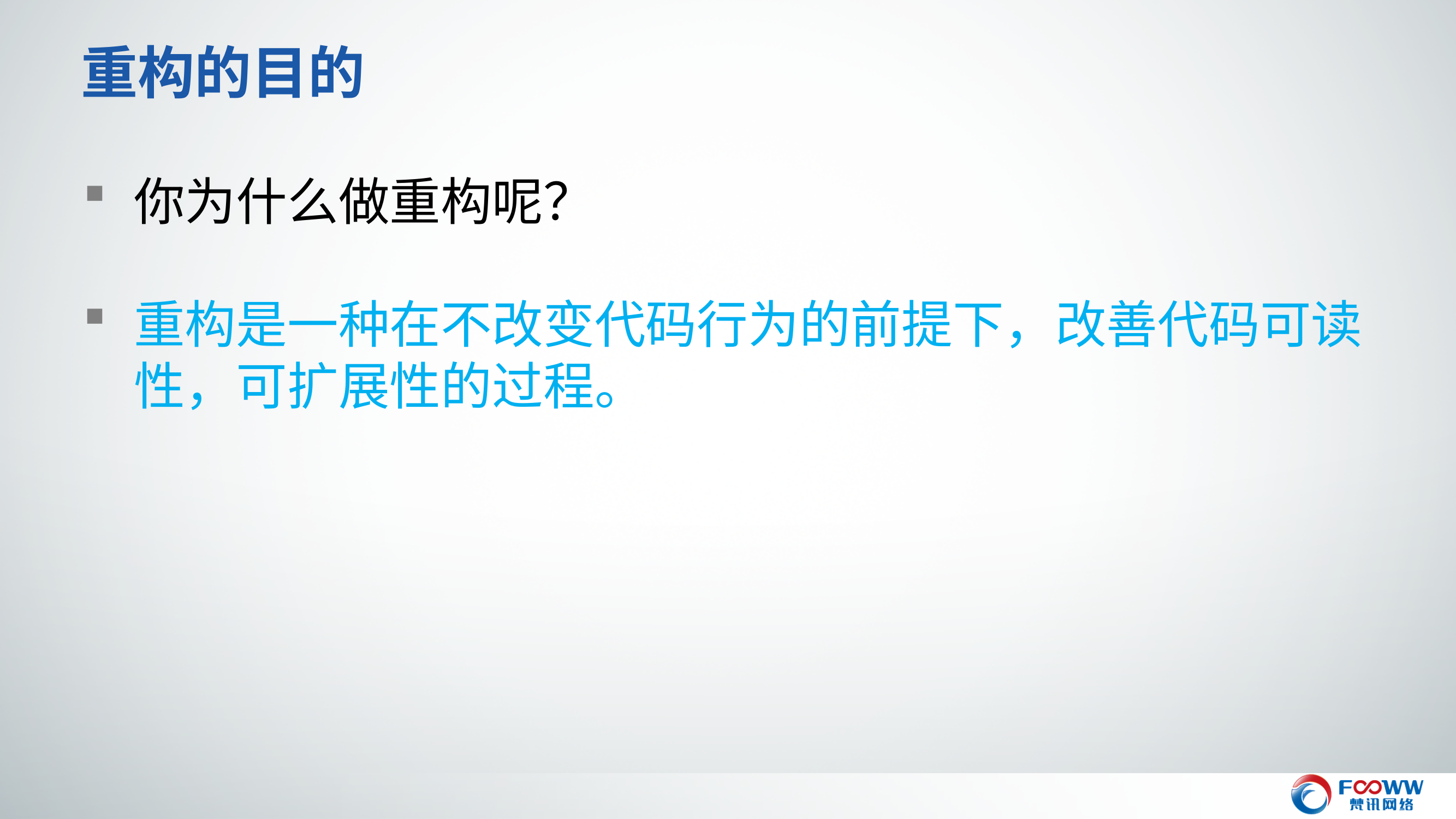

# 重构的目的
你为什么做重构呢？

重构是一种在不改变代码行为的前提下，改善代码可读性，可扩展性的过程。